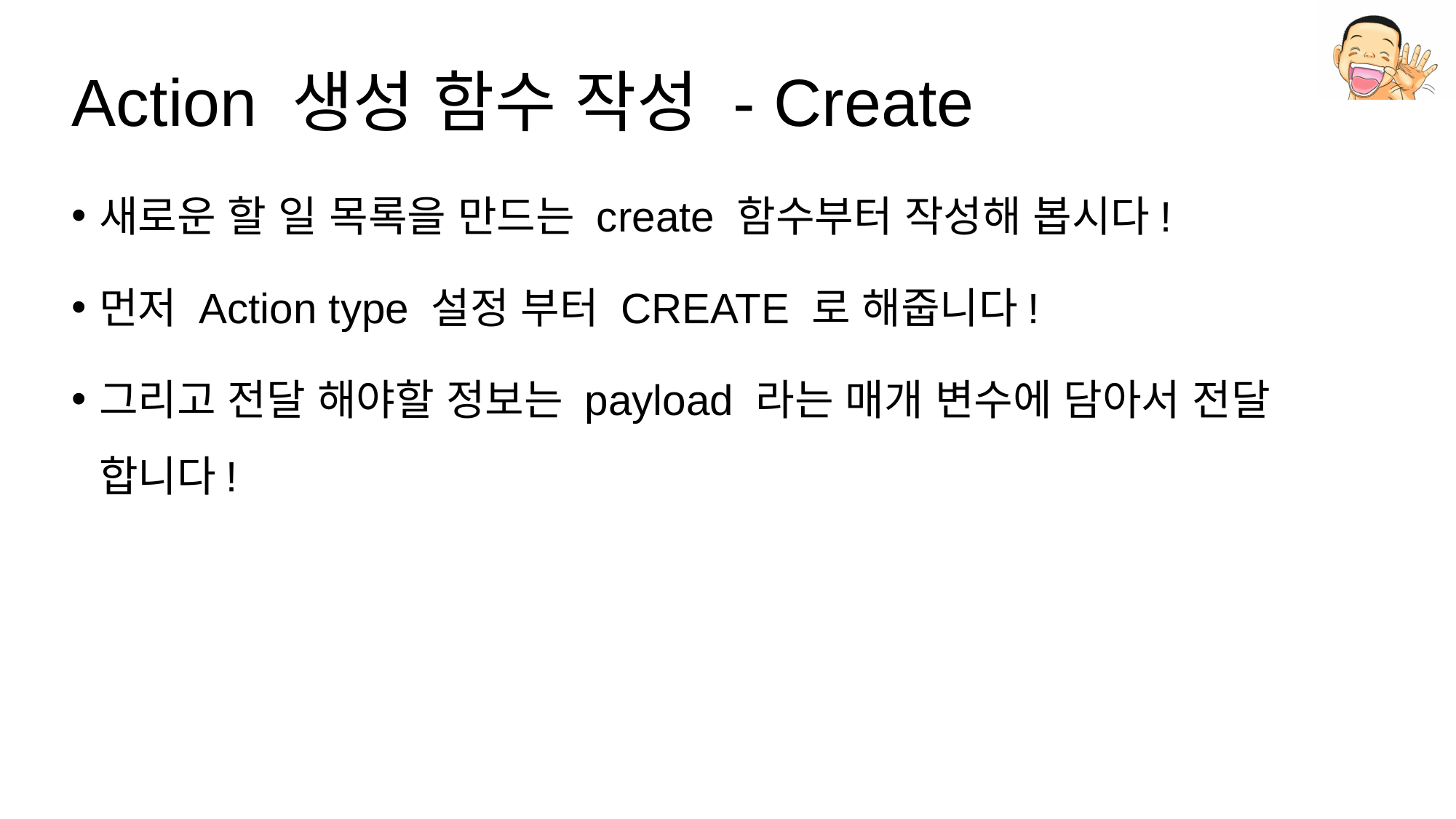

# Action 생성 함수 작성 - Create
새로운 할 일 목록을 만드는 create 함수부터 작성해 봅시다!
먼저 Action type 설정 부터 CREATE 로 해줍니다!
그리고 전달 해야할 정보는 payload 라는 매개 변수에 담아서 전달 합니다!